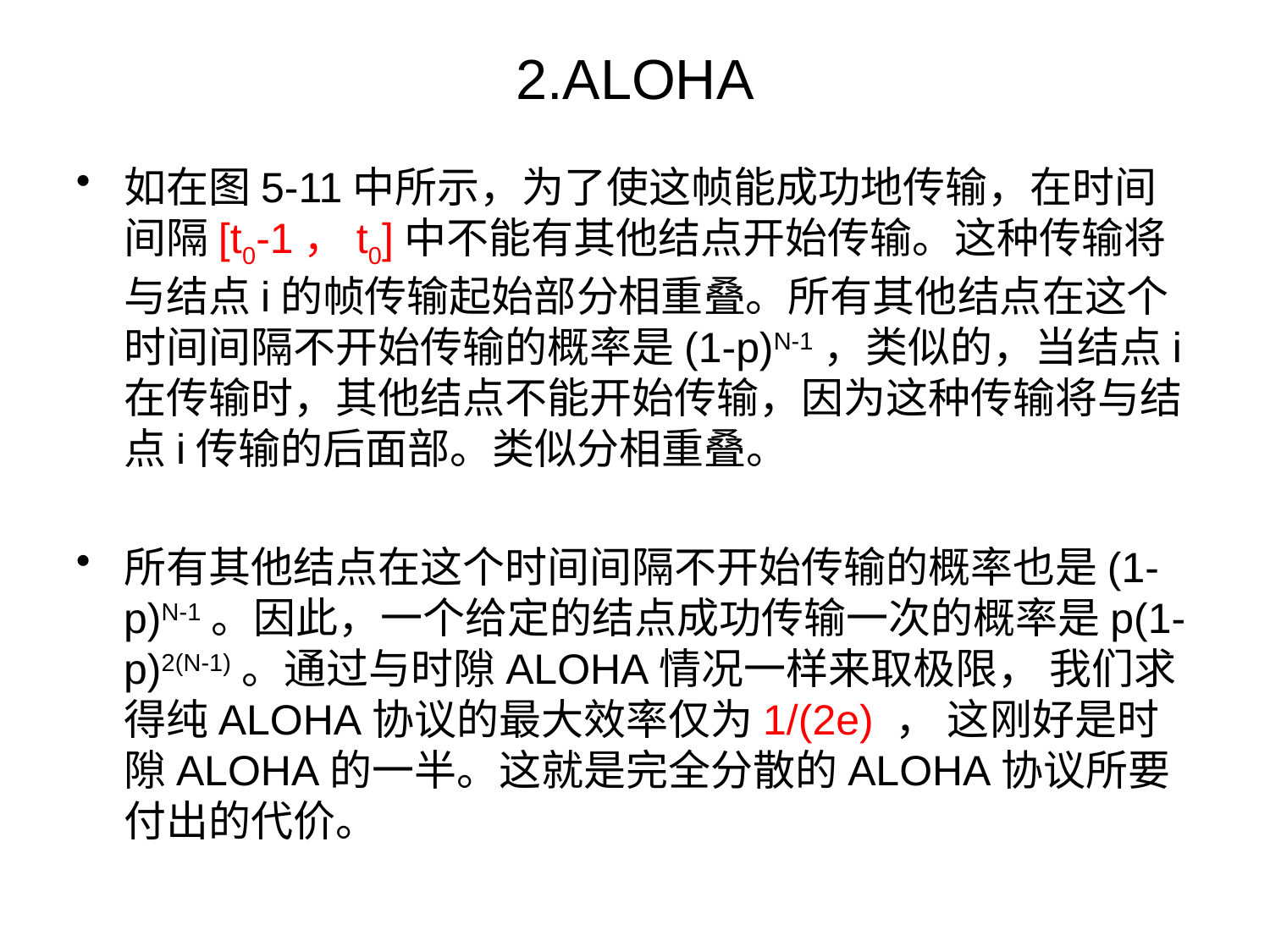

# 2.ALOHA
如在图5-11中所示，为了使这帧能成功地传输，在时间间隔[t0-1，t0]中不能有其他结点开始传输。这种传输将与结点i的帧传输起始部分相重叠。所有其他结点在这个时间间隔不开始传输的概率是(1-p)N-1，类似的，当结点i在传输时，其他结点不能开始传输，因为这种传输将与结点i传输的后面部。类似分相重叠。

所有其他结点在这个时间间隔不开始传输的概率也是(1-p)N-1。因此，一个给定的结点成功传输一次的概率是p(1-p)2(N-1)。通过与时隙ALOHA情况一样来取极限， 我们求得纯ALOHA协议的最大效率仅为1/(2e) ， 这刚好是时隙ALOHA的一半。这就是完全分散的ALOHA协议所要付出的代价。